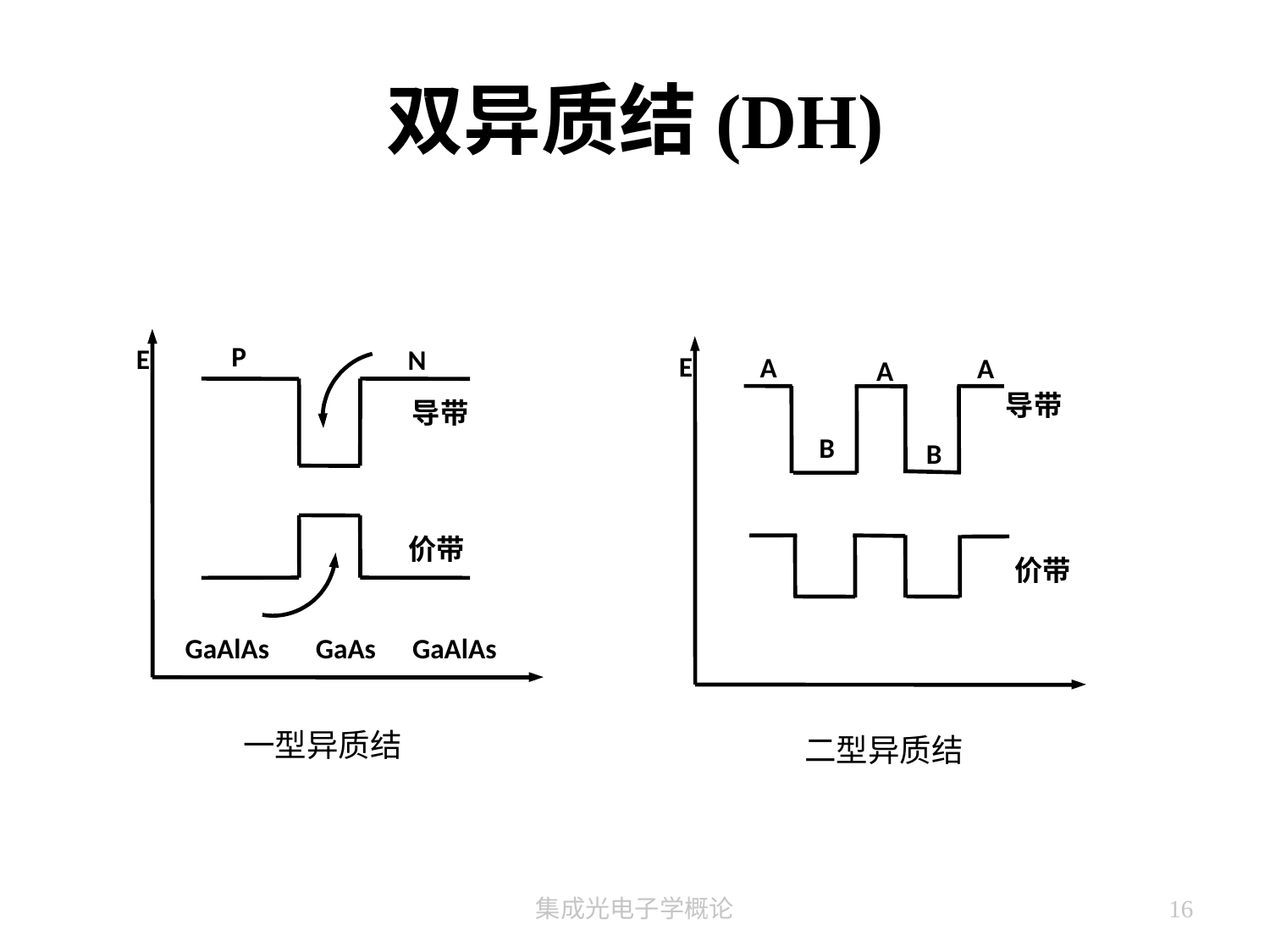

# 双异质结(DH)

P
E
N

导带

价带

GaAlAs
GaAs
GaAlAs

一型异质结

E
A

A
A

导带
B
B

价带

二型异质结
集成光电子学概论
16